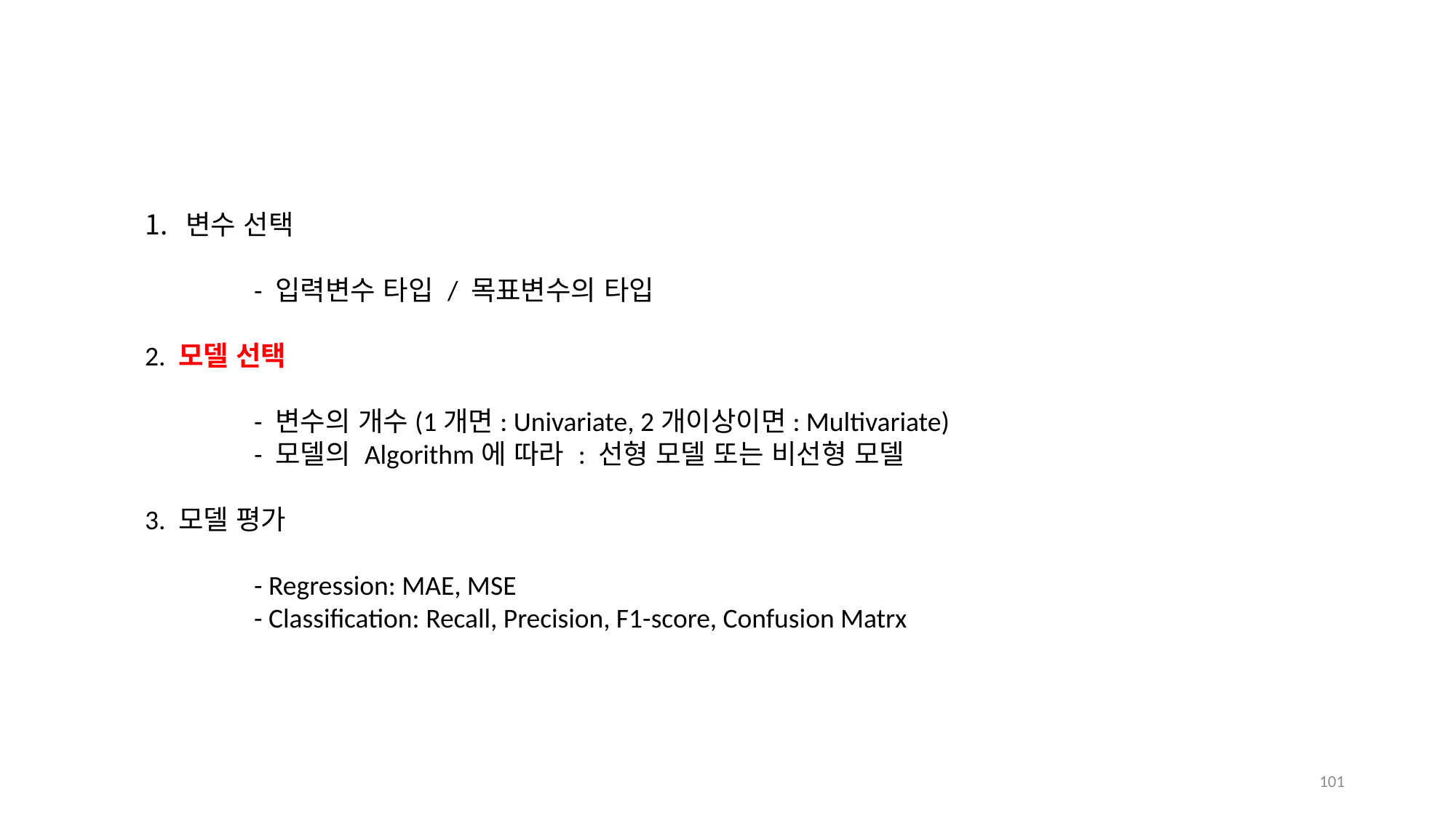

변수 선택

	- 입력변수 타입 / 목표변수의 타입

2. 모델 선택

	- 변수의 개수(1개면: Univariate, 2개이상이면: Multivariate)
	- 모델의 Algorithm에 따라 : 선형 모델 또는 비선형 모델

3. 모델 평가

	- Regression: MAE, MSE
	- Classification: Recall, Precision, F1-score, Confusion Matrx
101